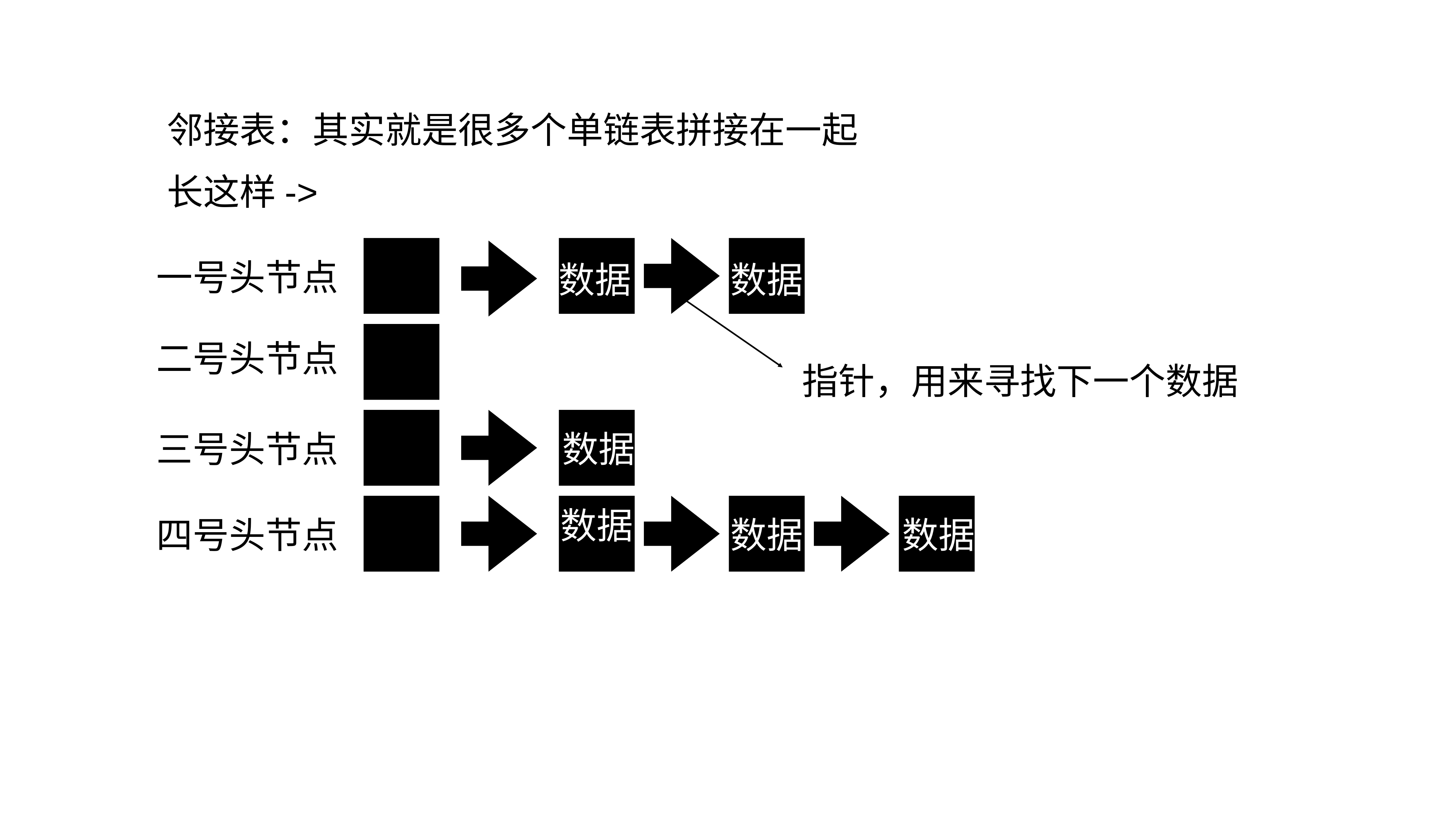

邻接表：其实就是很多个单链表拼接在一起
长这样->

一号头节点
数据
数据

二号头节点
指针，用来寻找下一个数据

三号头节点
数据

数据

四号头节点
数据
数据